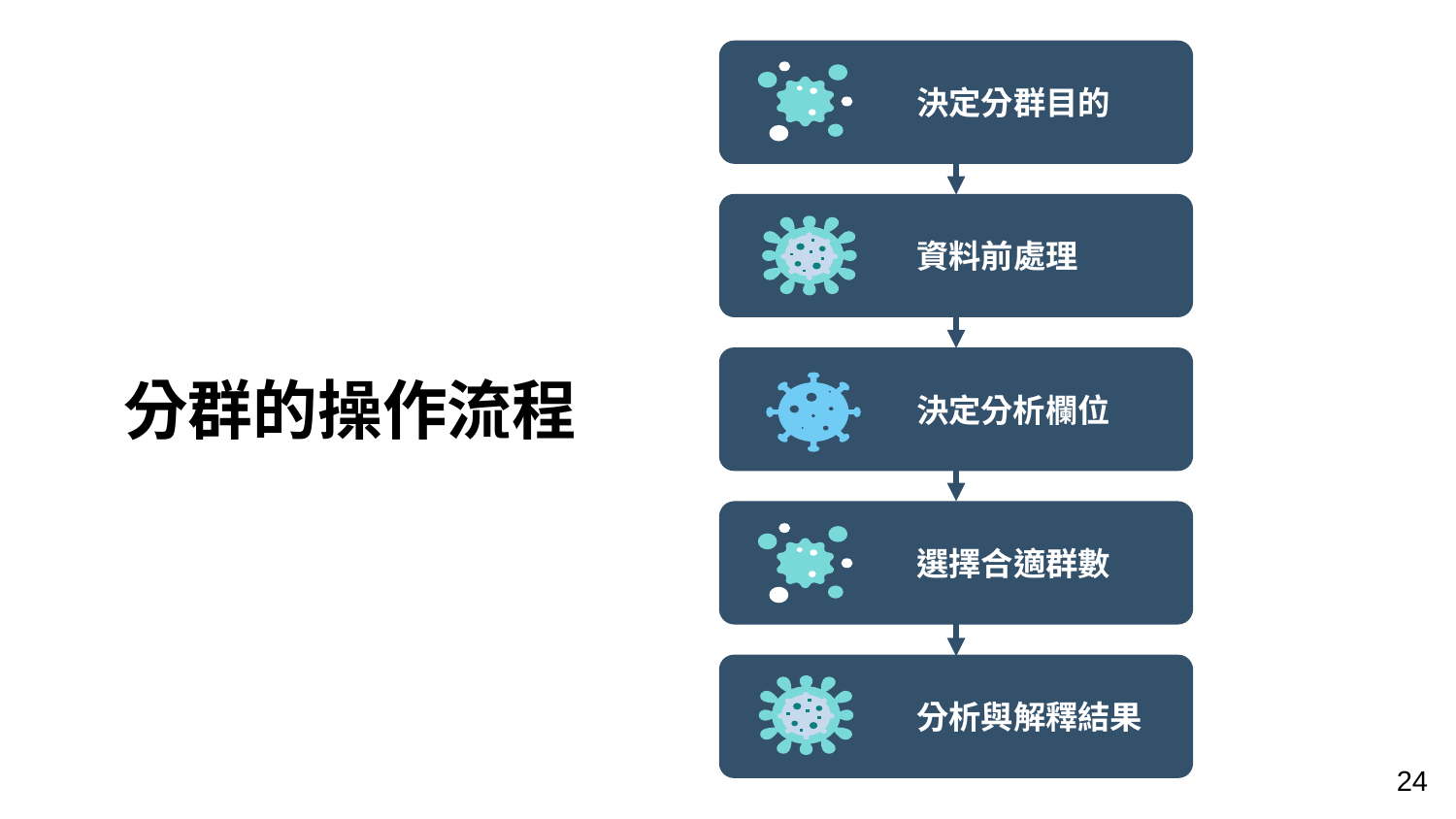

決定分群目的

資料前處理

決定分析欄位

選擇合適群數

分析與解釋結果

分群的操作流程
24